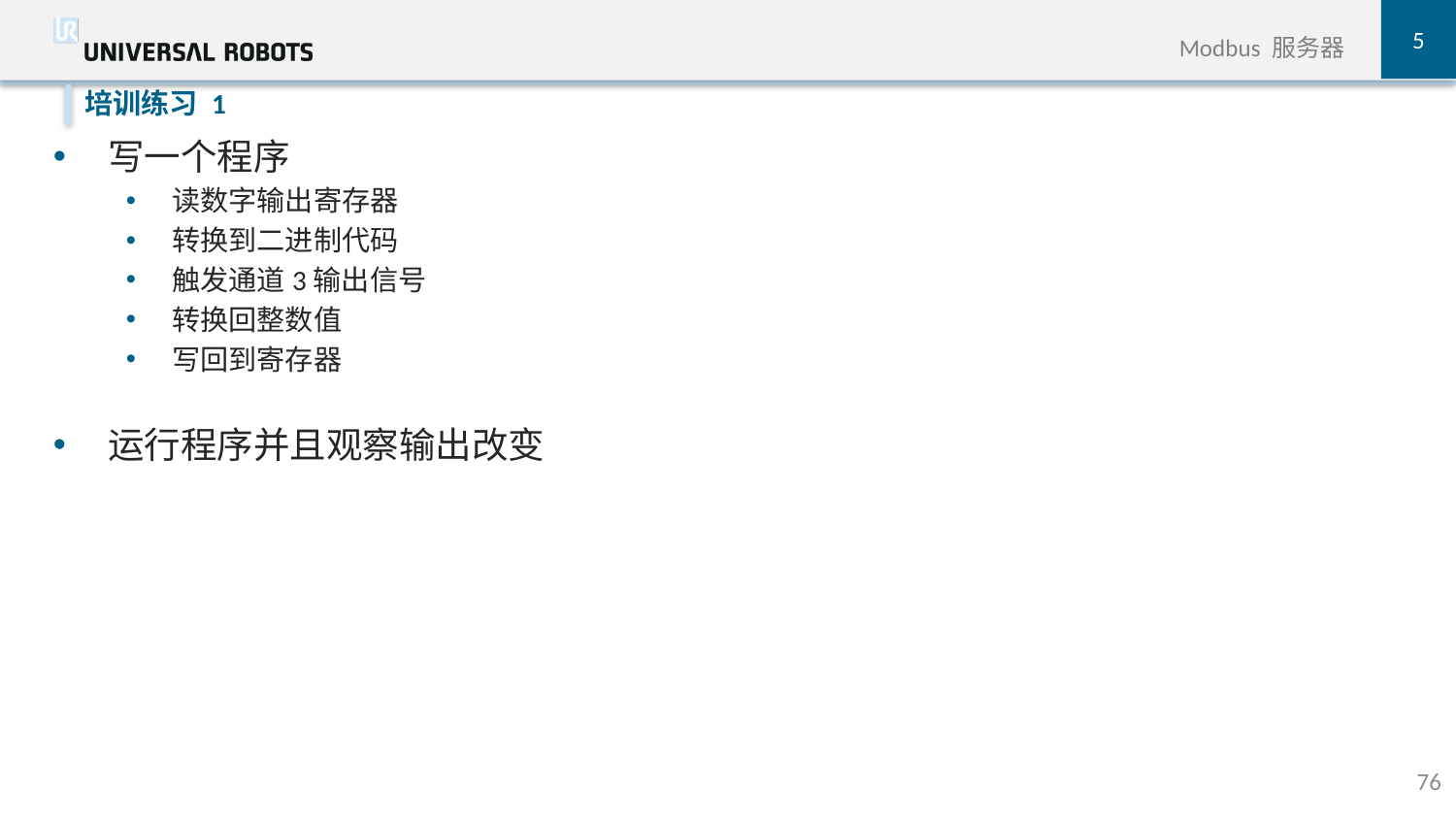

5
Modbus 服务器

写一个程序
读数字输出寄存器
转换到二进制代码
触发通道3输出信号
转换回整数值
写回到寄存器

运行程序并且观察输出改变

培训练习 1
76